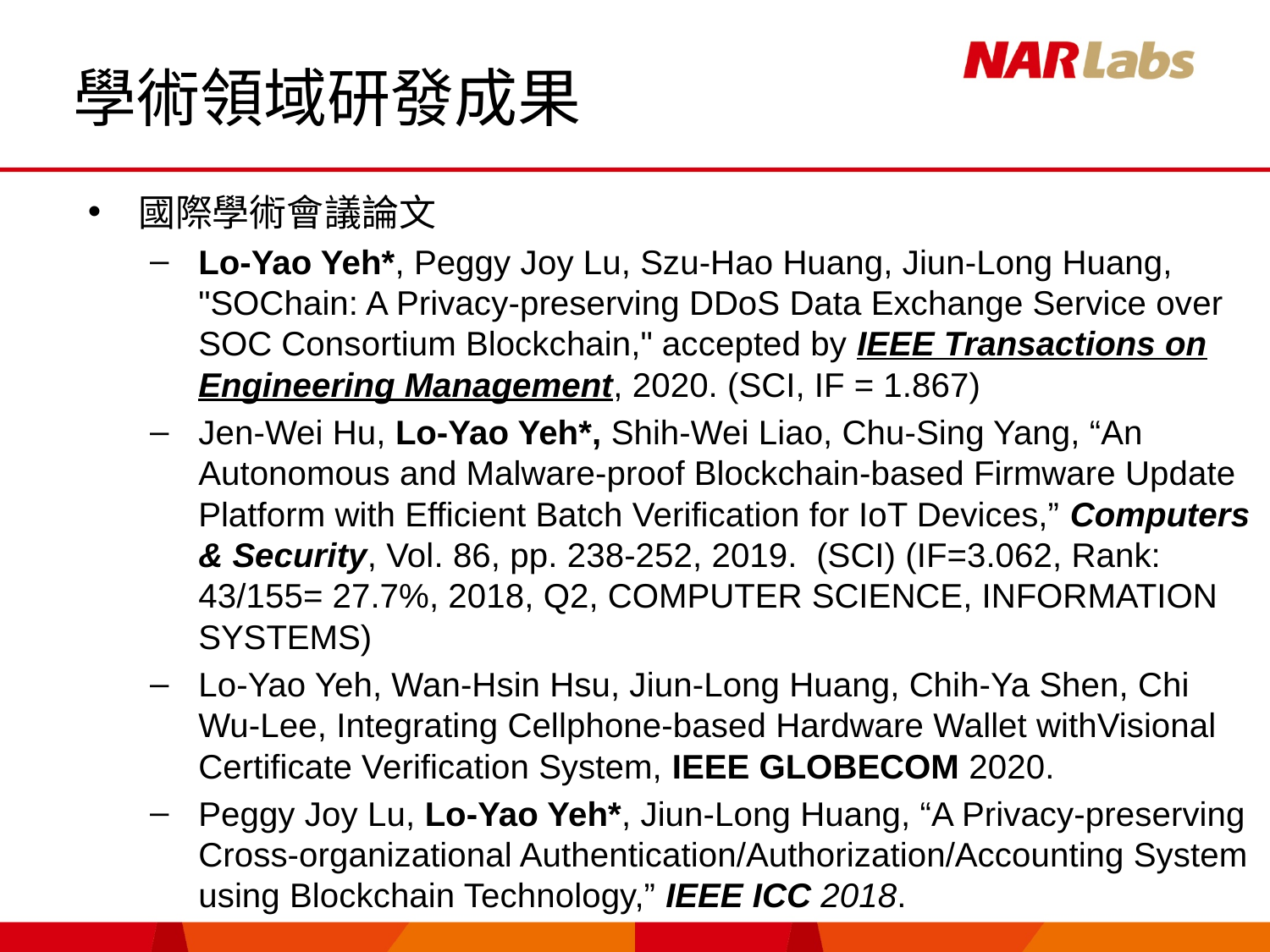

# 學術領域研發成果
國際學術會議論文
Lo-Yao Yeh*, Peggy Joy Lu, Szu-Hao Huang, Jiun-Long Huang, "SOChain: A Privacy-preserving DDoS Data Exchange Service over SOC Consortium Blockchain," accepted by IEEE Transactions on Engineering Management, 2020. (SCI, IF = 1.867)
Jen-Wei Hu, Lo-Yao Yeh*, Shih-Wei Liao, Chu-Sing Yang, “An Autonomous and Malware-proof Blockchain-based Firmware Update Platform with Efficient Batch Verification for IoT Devices,” Computers & Security, Vol. 86, pp. 238-252, 2019.  (SCI) (IF=3.062, Rank: 43/155= 27.7%, 2018, Q2, COMPUTER SCIENCE, INFORMATION SYSTEMS)
Lo-Yao Yeh, Wan-Hsin Hsu, Jiun-Long Huang, Chih-Ya Shen, Chi Wu-Lee, Integrating Cellphone-based Hardware Wallet withVisional Certificate Verification System, IEEE GLOBECOM 2020.
Peggy Joy Lu, Lo-Yao Yeh*, Jiun-Long Huang, “A Privacy-preserving Cross-organizational Authentication/Authorization/Accounting System using Blockchain Technology,” IEEE ICC 2018.